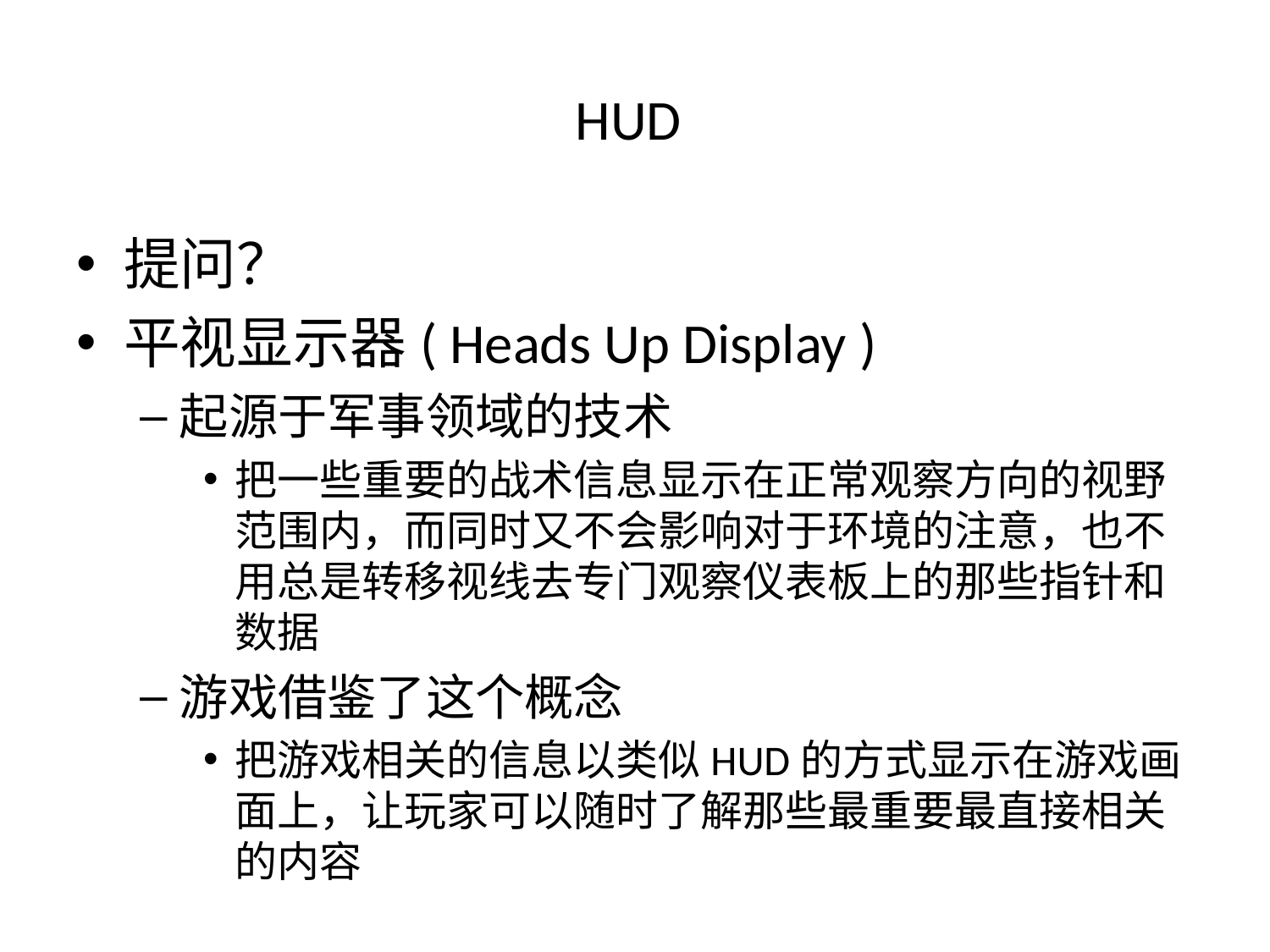

# HUD
提问？
平视显示器( Heads Up Display )
起源于军事领域的技术
把一些重要的战术信息显示在正常观察方向的视野范围内，而同时又不会影响对于环境的注意，也不用总是转移视线去专门观察仪表板上的那些指针和数据
游戏借鉴了这个概念
把游戏相关的信息以类似HUD的方式显示在游戏画面上，让玩家可以随时了解那些最重要最直接相关的内容